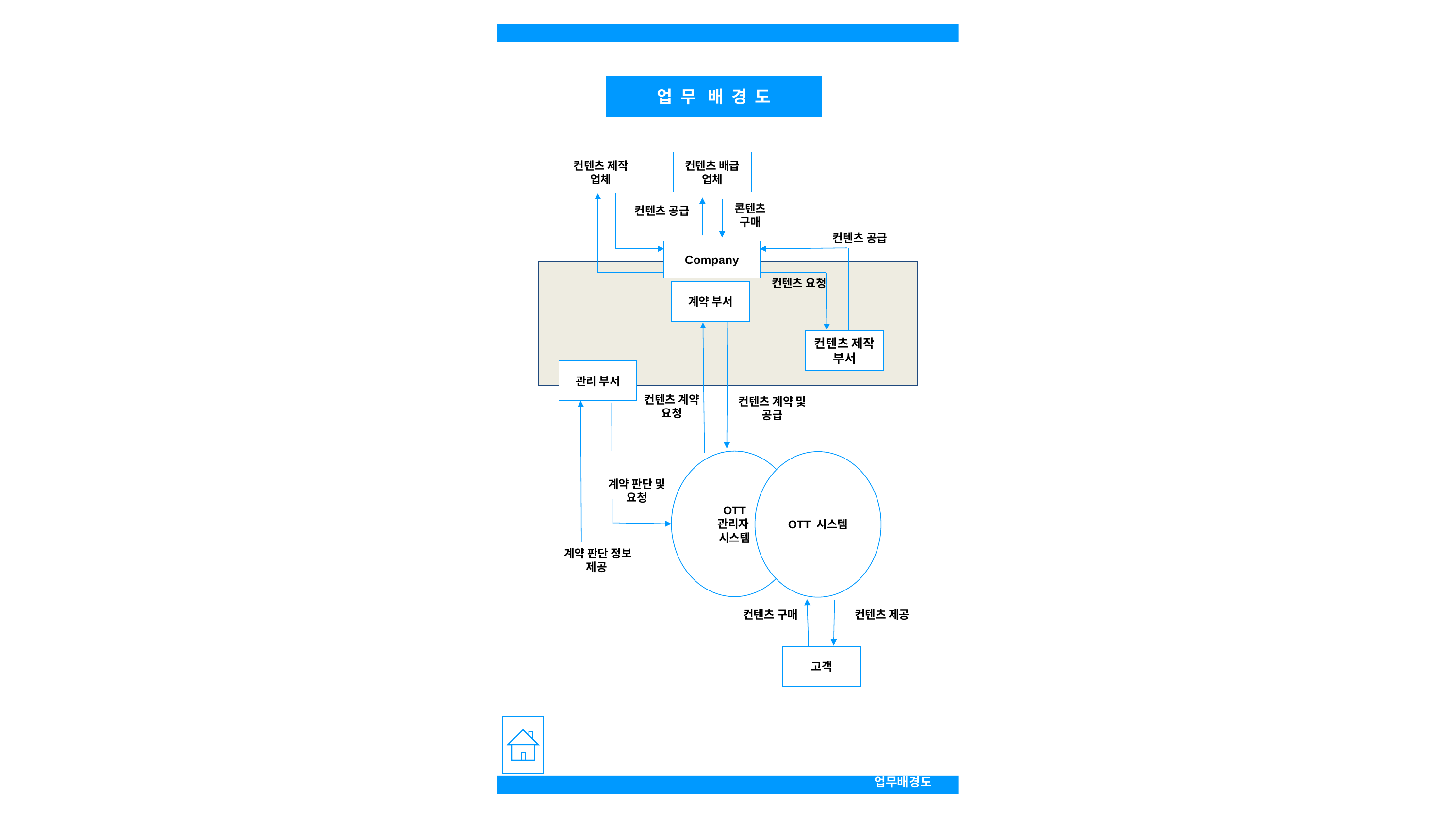

업  무   배  경  도
컨텐츠 제작 업체
컨텐츠 배급 업체
콘텐츠 구매
컨텐츠 공급
컨텐츠 공급
Company

컨텐츠 요청
계약 부서
컨텐츠 제작 부서
관리 부서
컨텐츠 계약 요청
컨텐츠 계약 및 공급
OTT
관리자
시스템
OTT 시스템
계약 판단 및 요청
계약 판단 정보 제공
컨텐츠 구매
컨텐츠 제공
고객

업무배경도